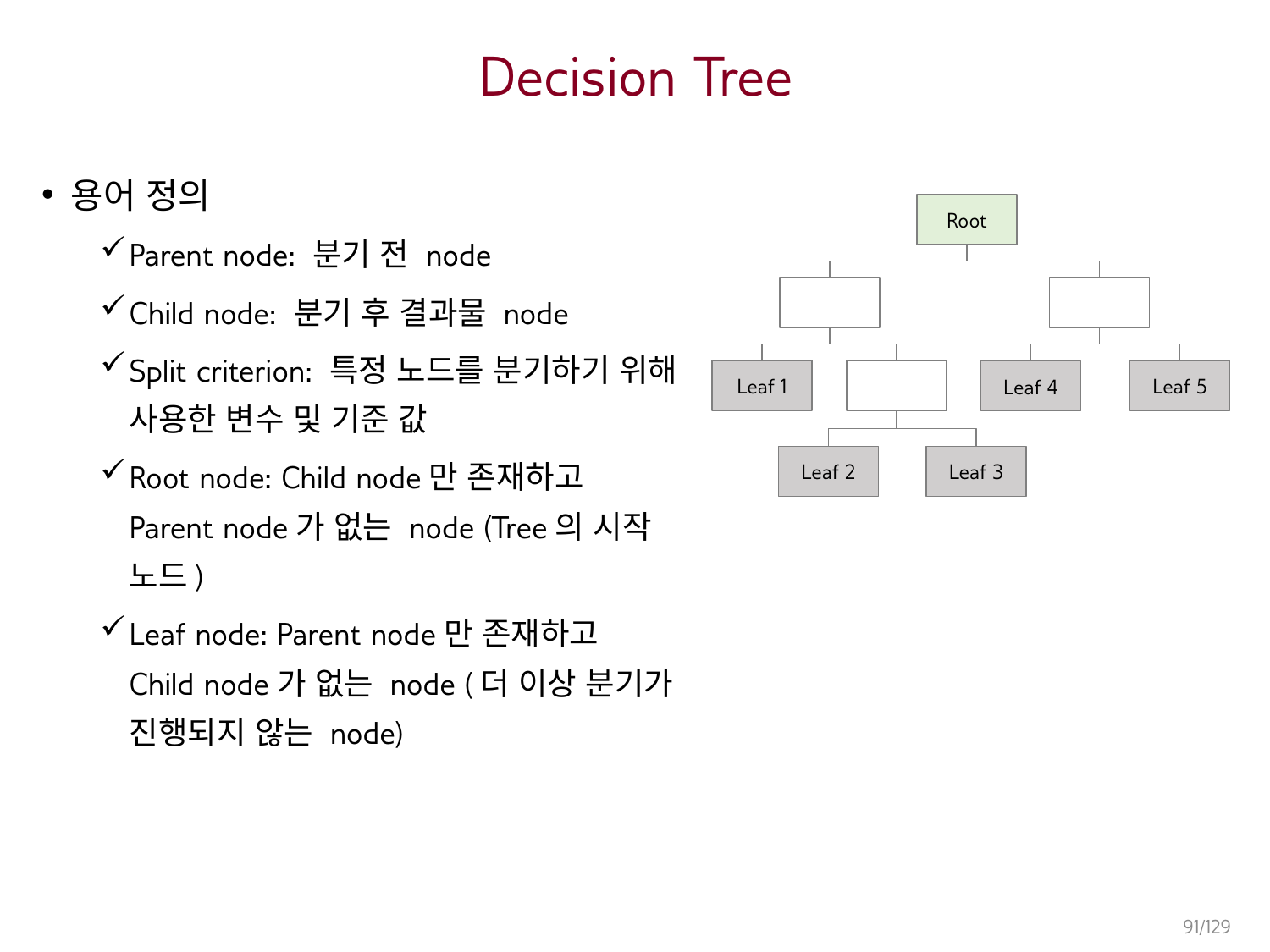

# Decision Tree
용어 정의
Parent node: 분기 전 node
Child node: 분기 후 결과물 node
Split criterion: 특정 노드를 분기하기 위해 사용한 변수 및 기준 값
Root node: Child node만 존재하고 Parent node가 없는 node (Tree의 시작 노드)
Leaf node: Parent node만 존재하고 Child node가 없는 node (더 이상 분기가 진행되지 않는 node)
Root

Leaf 1

Leaf 5
Leaf 4
Leaf 2
Leaf 3
91/129